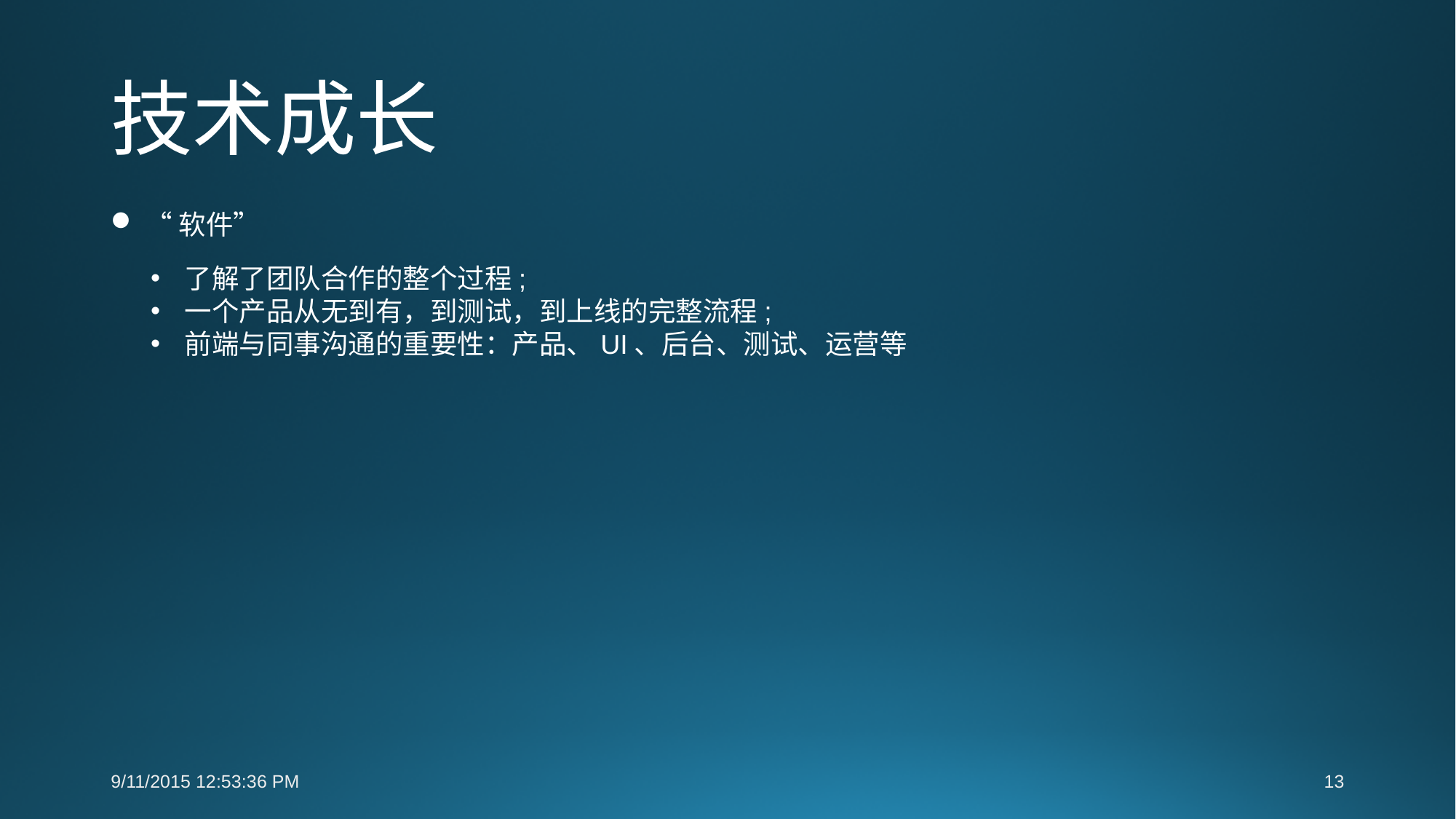

# 技术成长
“软件”
了解了团队合作的整个过程;
一个产品从无到有，到测试，到上线的完整流程;
前端与同事沟通的重要性：产品、UI、后台、测试、运营等
9/11/2015 12:53:36 PM
13